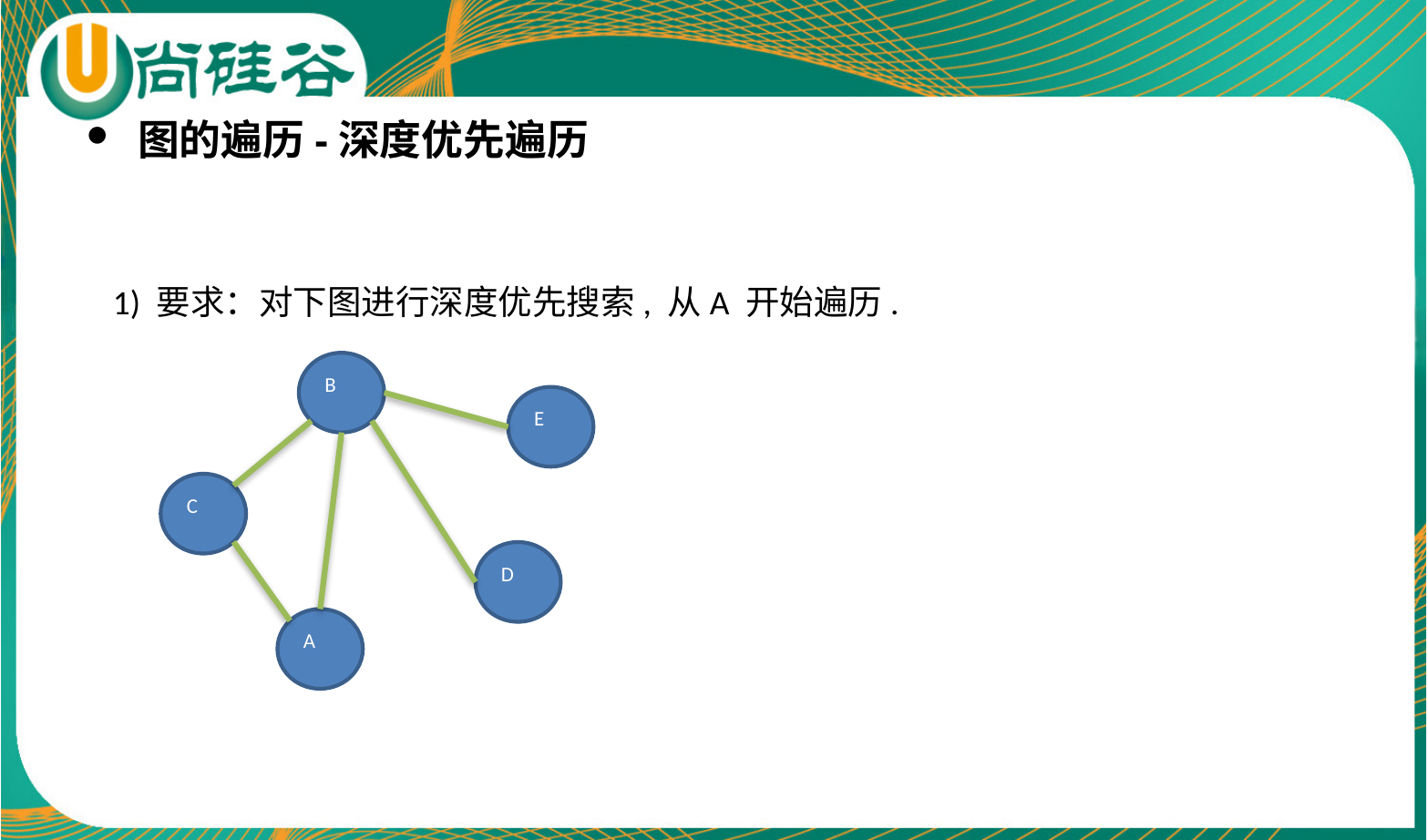

图的遍历-深度优先遍历

1) 要求：对下图进行深度优先搜索, 从A 开始遍历.

B
E
C
D
A